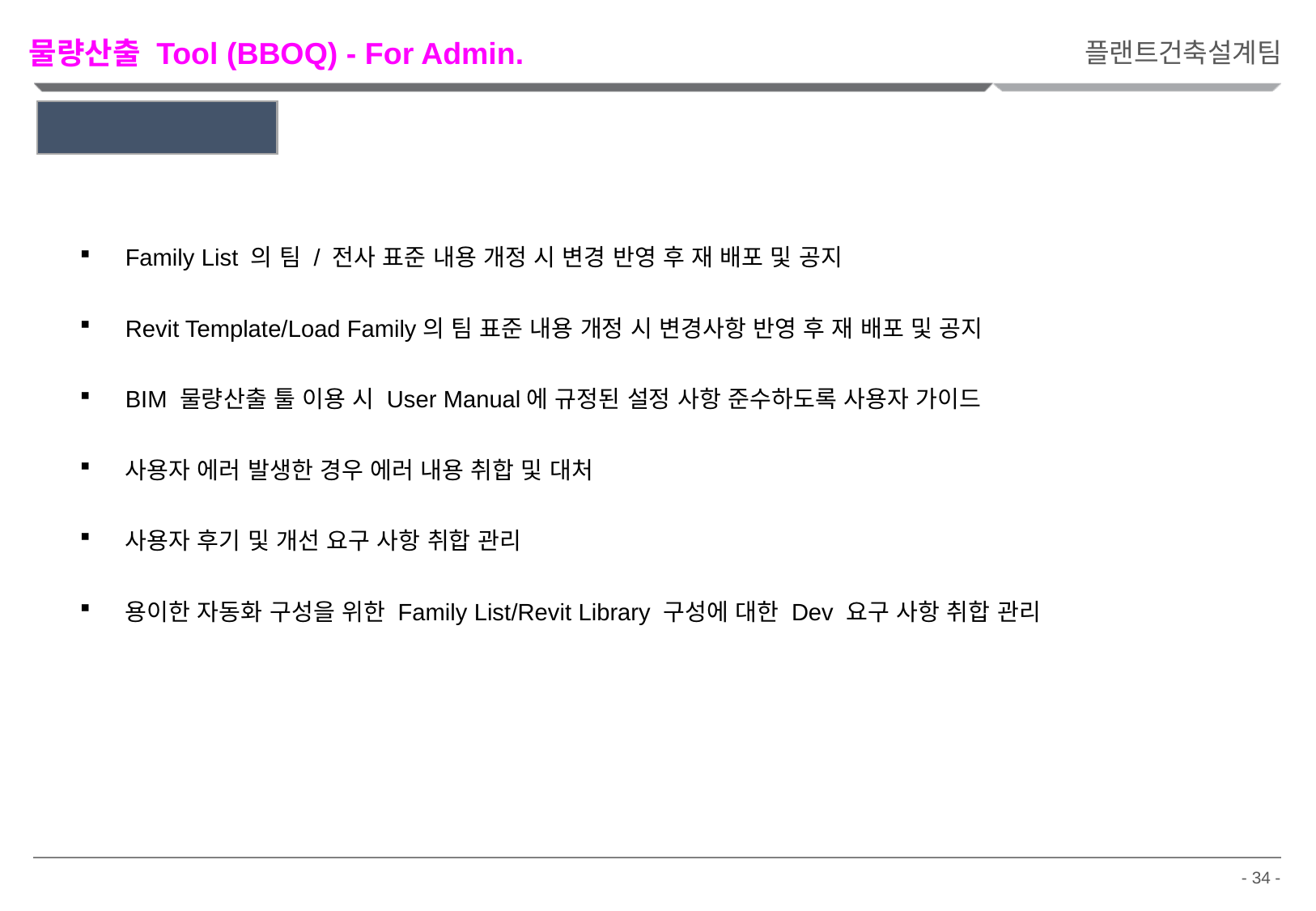

물량산출 Tool (BBOQ) - For Admin.
플랜트건축설계팀
2. Admin.’s Role
Family List 의 팀 / 전사 표준 내용 개정 시 변경 반영 후 재 배포 및 공지
Revit Template/Load Family의 팀 표준 내용 개정 시 변경사항 반영 후 재 배포 및 공지
BIM 물량산출 툴 이용 시 User Manual에 규정된 설정 사항 준수하도록 사용자 가이드
사용자 에러 발생한 경우 에러 내용 취합 및 대처
사용자 후기 및 개선 요구 사항 취합 관리
용이한 자동화 구성을 위한 Family List/Revit Library 구성에 대한 Dev 요구 사항 취합 관리